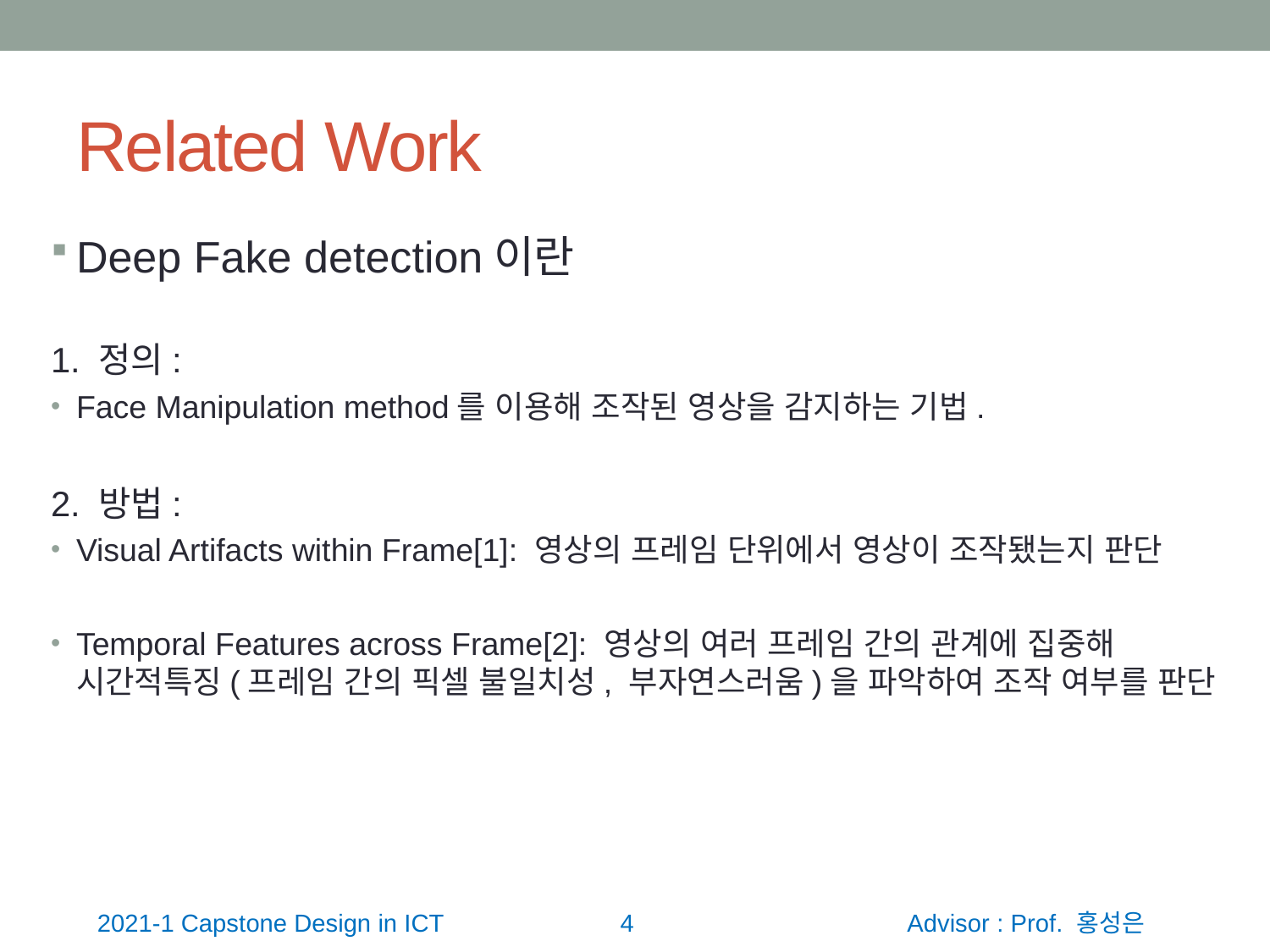

# Related Work
Deep Fake detection이란

1. 정의:
Face Manipulation method를 이용해 조작된 영상을 감지하는 기법.

2. 방법:
Visual Artifacts within Frame[1]: 영상의 프레임 단위에서 영상이 조작됐는지 판단

Temporal Features across Frame[2]: 영상의 여러 프레임 간의 관계에 집중해 시간적특징(프레임 간의 픽셀 불일치성, 부자연스러움)을 파악하여 조작 여부를 판단